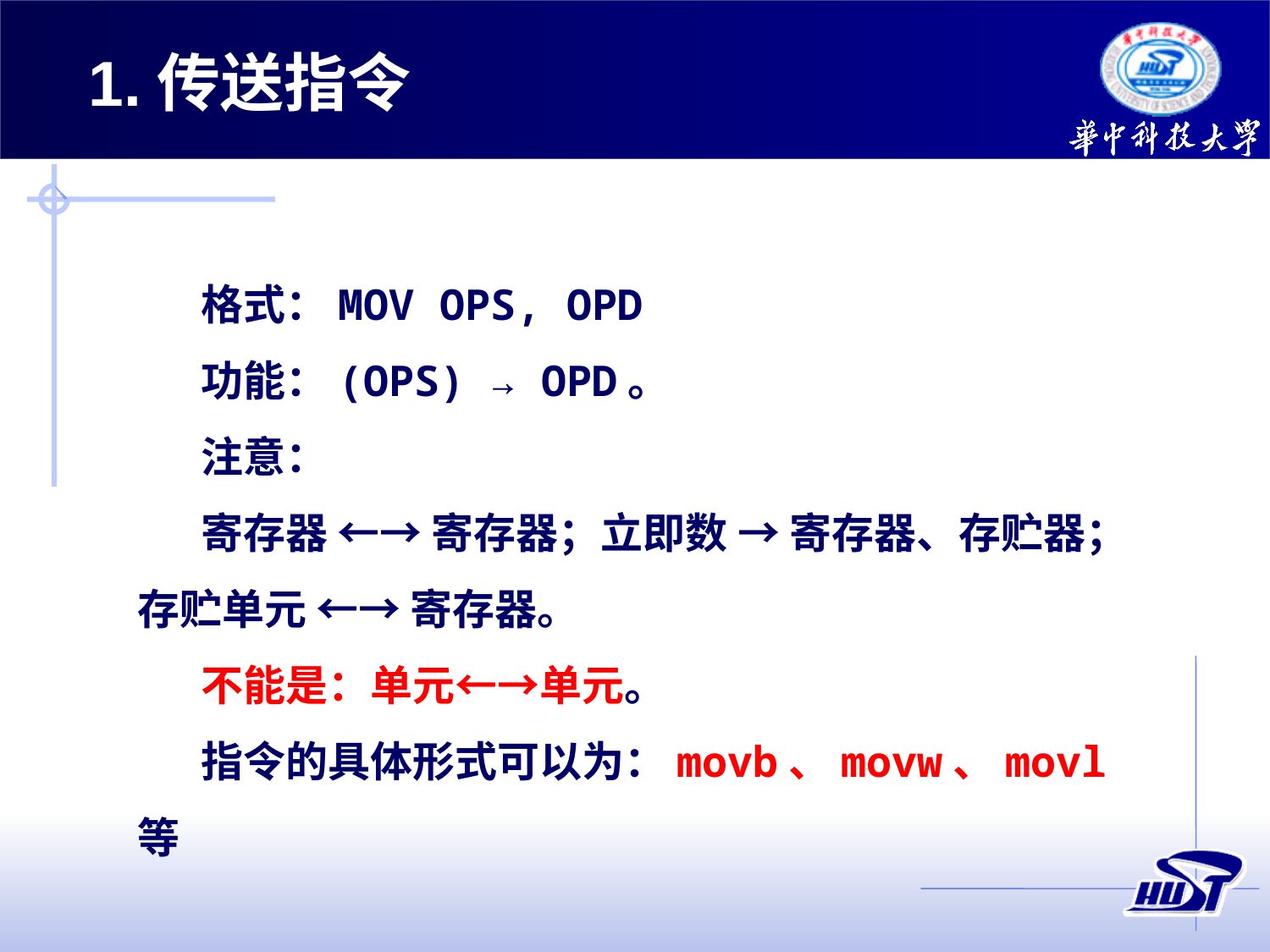

1.传送指令
格式：MOV OPS, OPD
功能：(OPS) → OPD。
注意：
寄存器 ←→ 寄存器；立即数 → 寄存器、存贮器；存贮单元 ←→ 寄存器。
不能是：单元←→单元。
指令的具体形式可以为：movb、movw、movl等